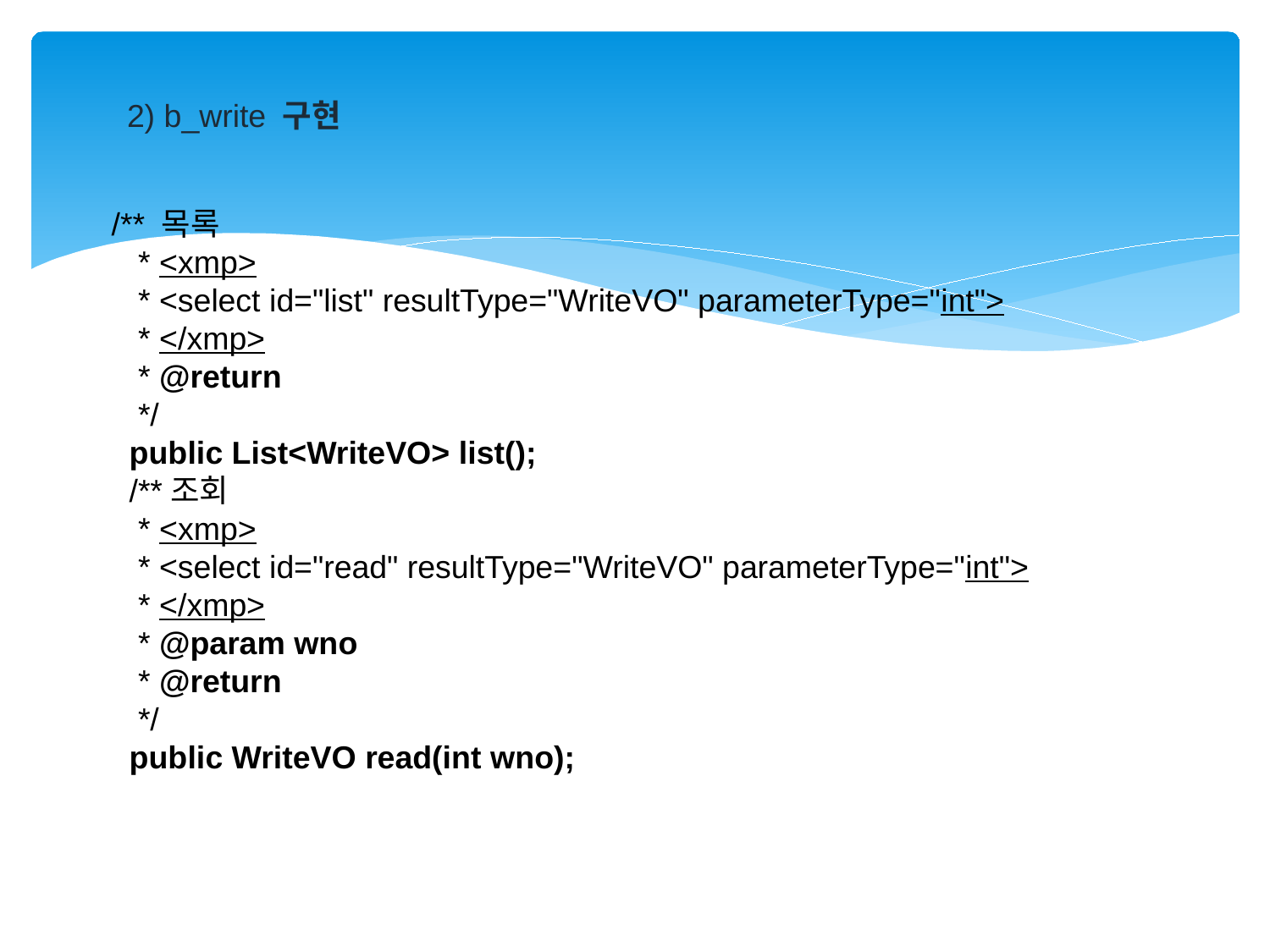

2) b_write 구현
/** 목록
   * <xmp>
   * <select id="list" resultType="WriteVO" parameterType="int">
   * </xmp>
   * @return
   */
  public List<WriteVO> list();
  /**조회
   * <xmp>
   * <select id="read" resultType="WriteVO" parameterType="int">
   * </xmp>
   * @param wno
   * @return
   */
  public WriteVO read(int wno);